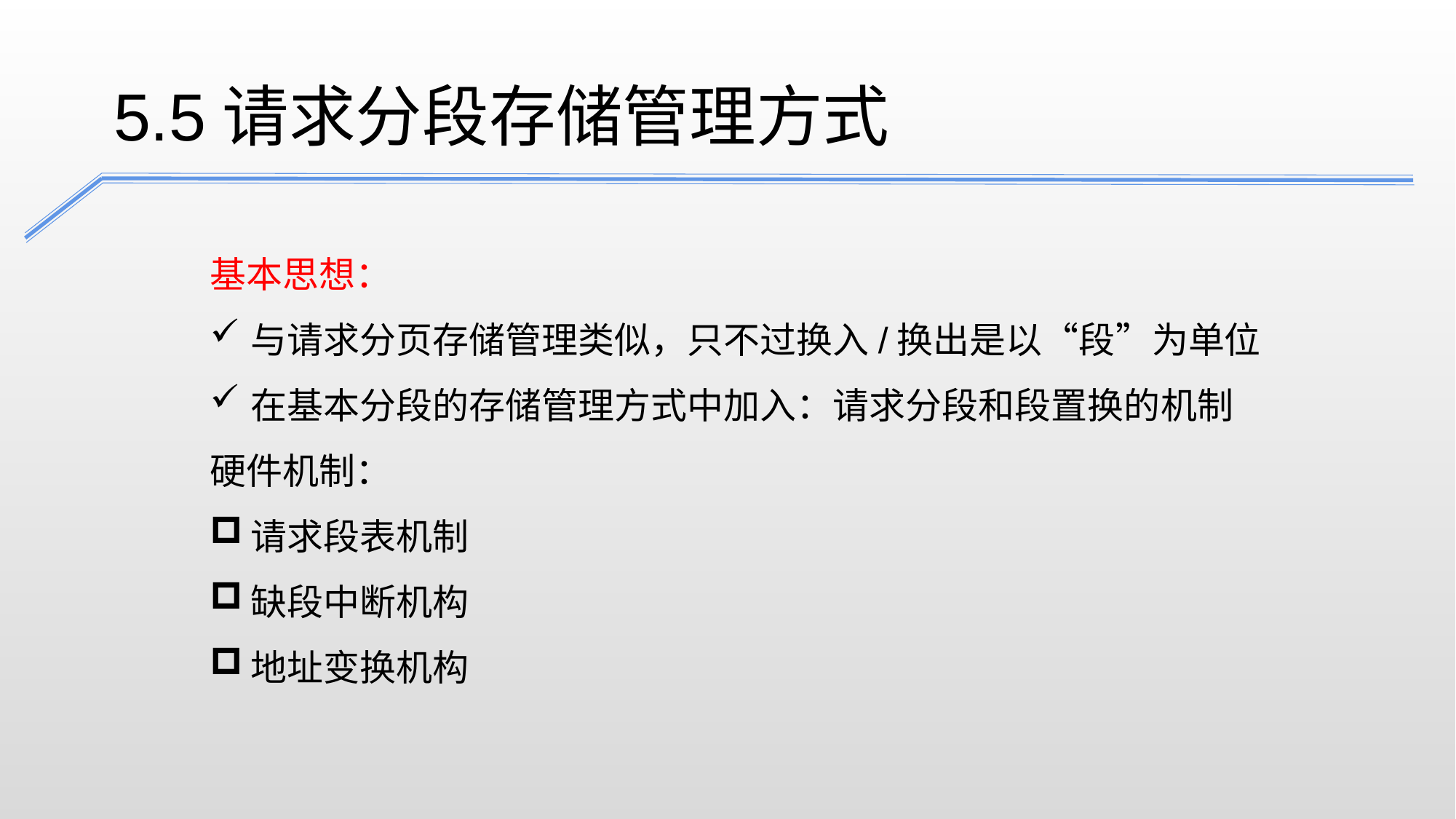

5.5请求分段存储管理方式

基本思想：
与请求分页存储管理类似，只不过换入/换出是以“段”为单位
在基本分段的存储管理方式中加入：请求分段和段置换的机制
硬件机制：
请求段表机制
缺段中断机构
地址变换机构